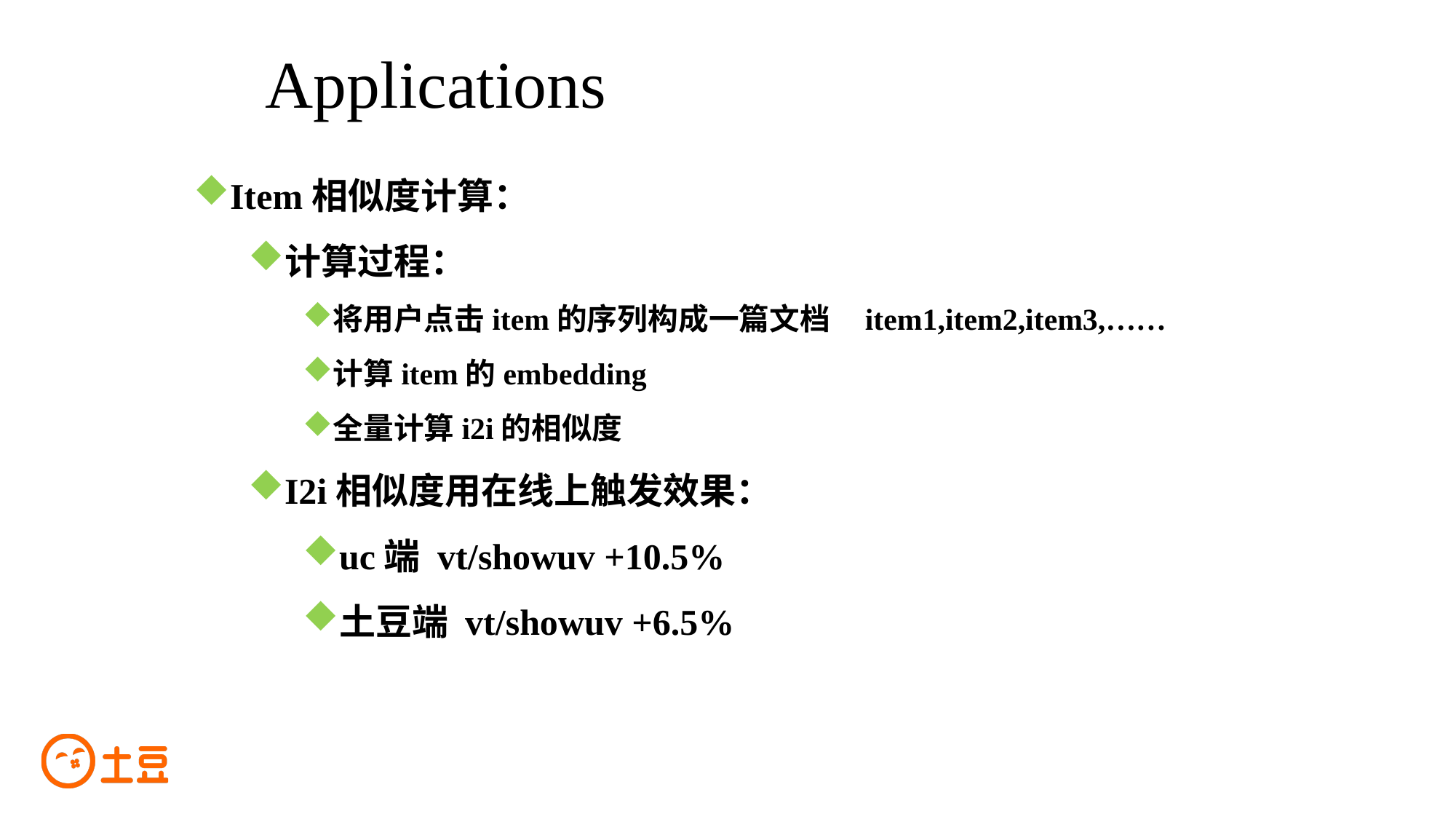

# Applications
Item相似度计算：
计算过程：
将用户点击item的序列构成一篇文档    item1,item2,item3,……
计算item的embedding
全量计算i2i的相似度
I2i相似度用在线上触发效果：
uc端 vt/showuv +10.5%
土豆端 vt/showuv +6.5%

求解问题转换为：最大化positive sample的概率，同时最小化negative sample的概率